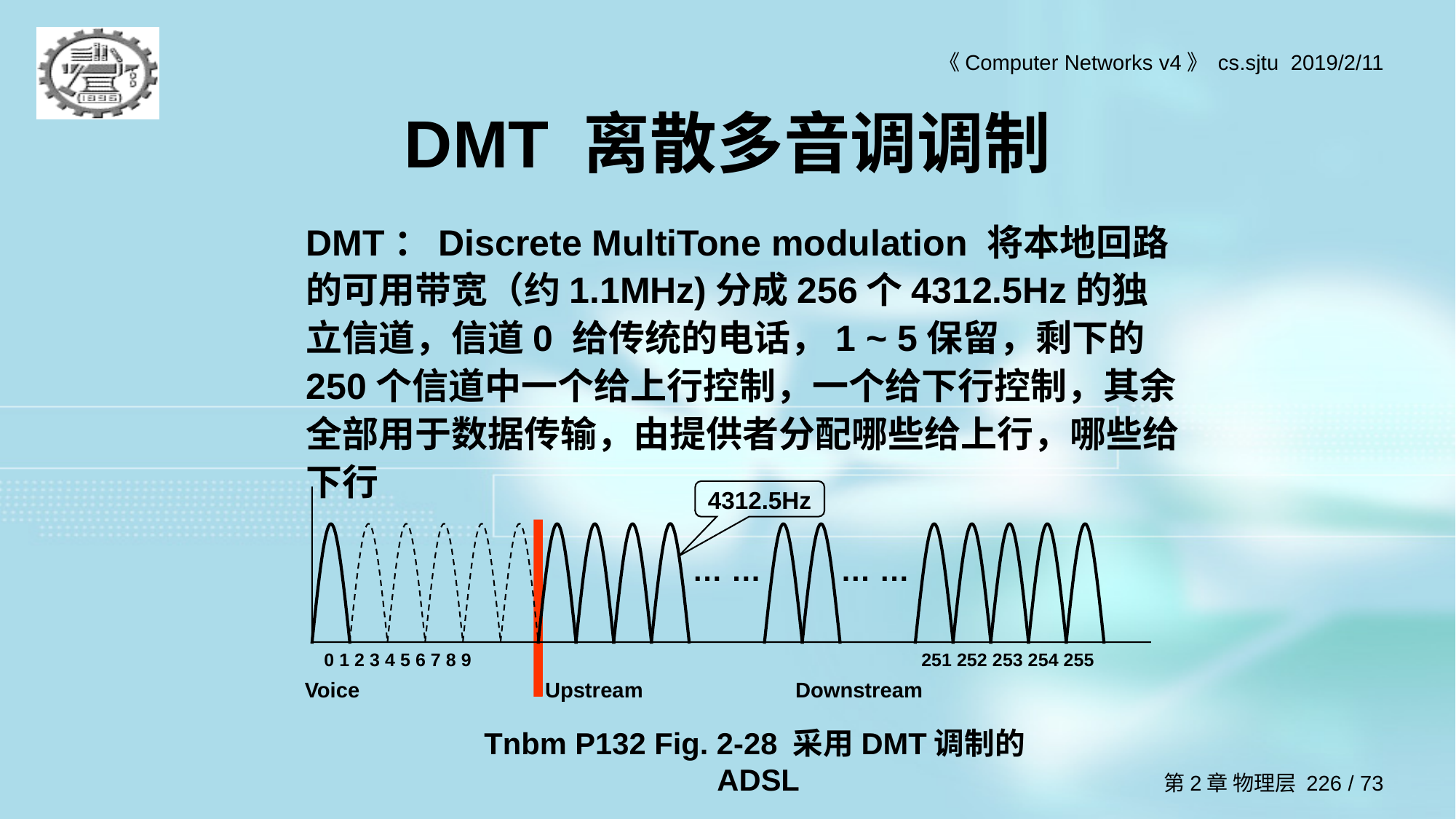

# DMT 离散多音调调制
DMT：Discrete MultiTone modulation 将本地回路的可用带宽（约1.1MHz)分成256个4312.5Hz的独立信道，信道0 给传统的电话，1 ~ 5保留，剩下的250个信道中一个给上行控制，一个给下行控制，其余全部用于数据传输，由提供者分配哪些给上行，哪些给下行
4312.5Hz

… …
… …

0 1 2 3 4 5 6 7 8 9
251 252 253 254 255
Voice
Upstream
Downstream
Tnbm P132 Fig. 2-28 采用DMT调制的ADSL